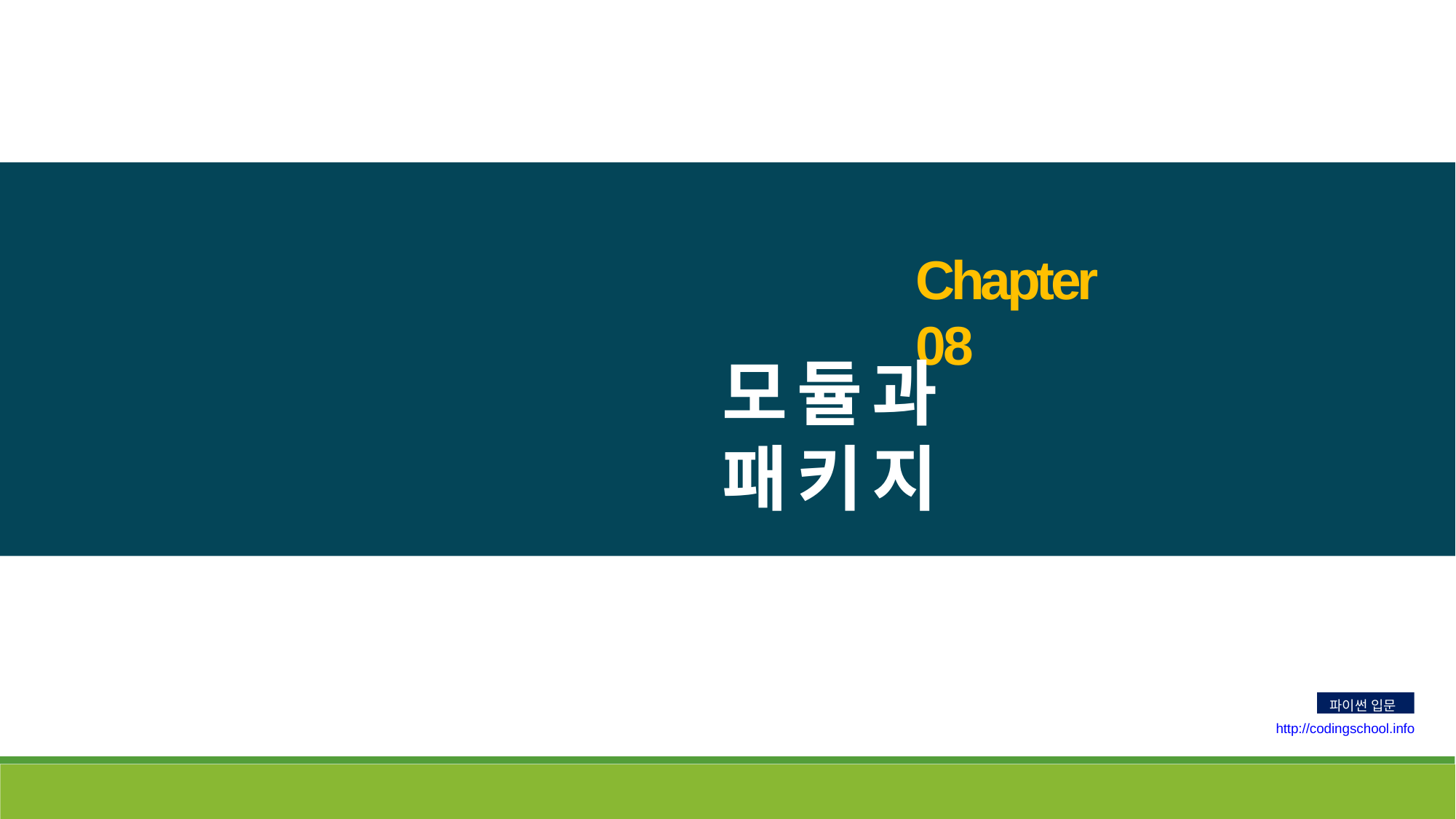

# Chapter 08
모듈과 패키지
파이썬 입문
http://codingschool.info